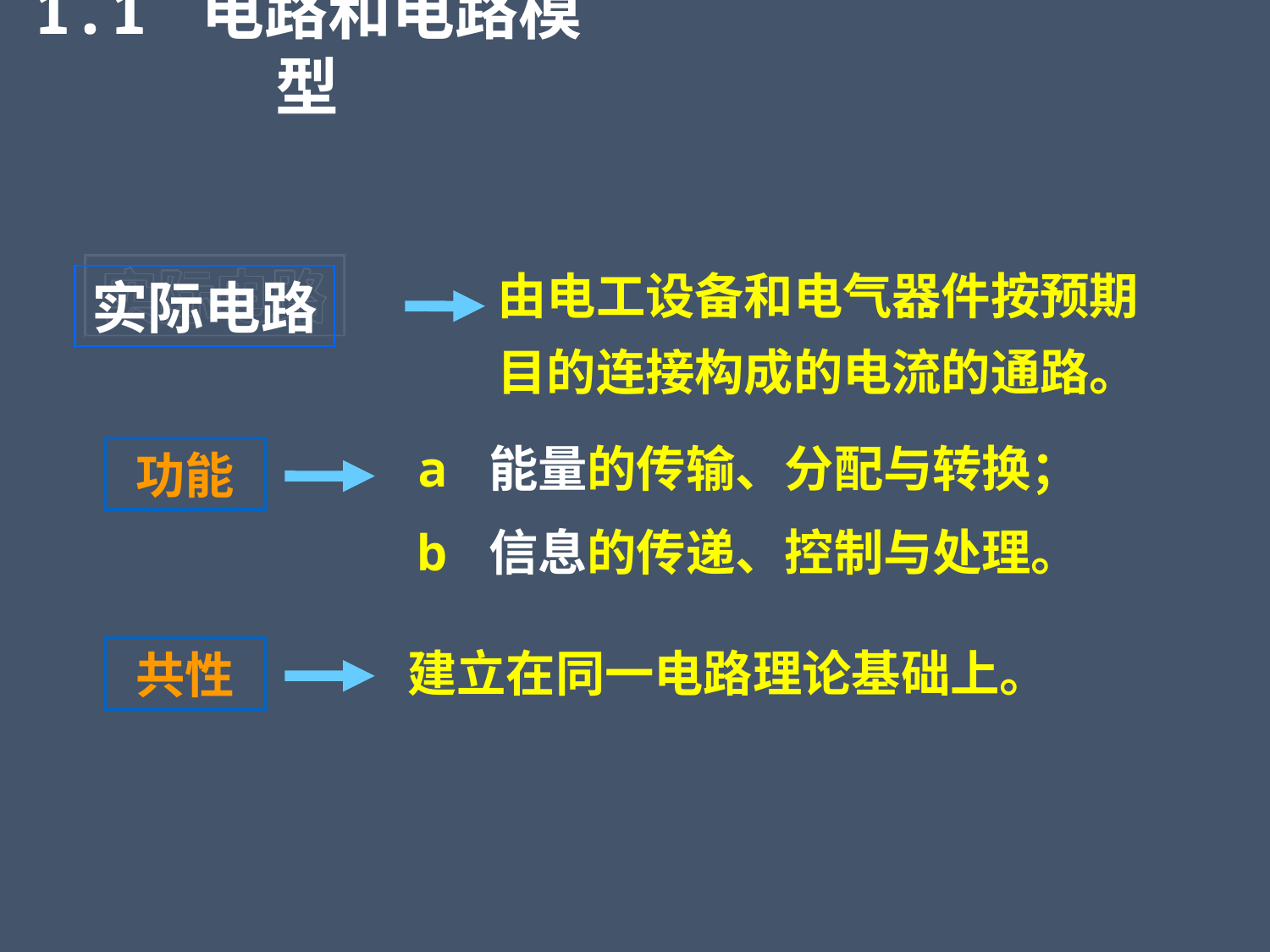

1.1 电路和电路模型
由电工设备和电气器件按预期目的连接构成的电流的通路。
实际电路

a 能量的传输、分配与转换；
b 信息的传递、控制与处理。
功能

共性
建立在同一电路理论基础上。